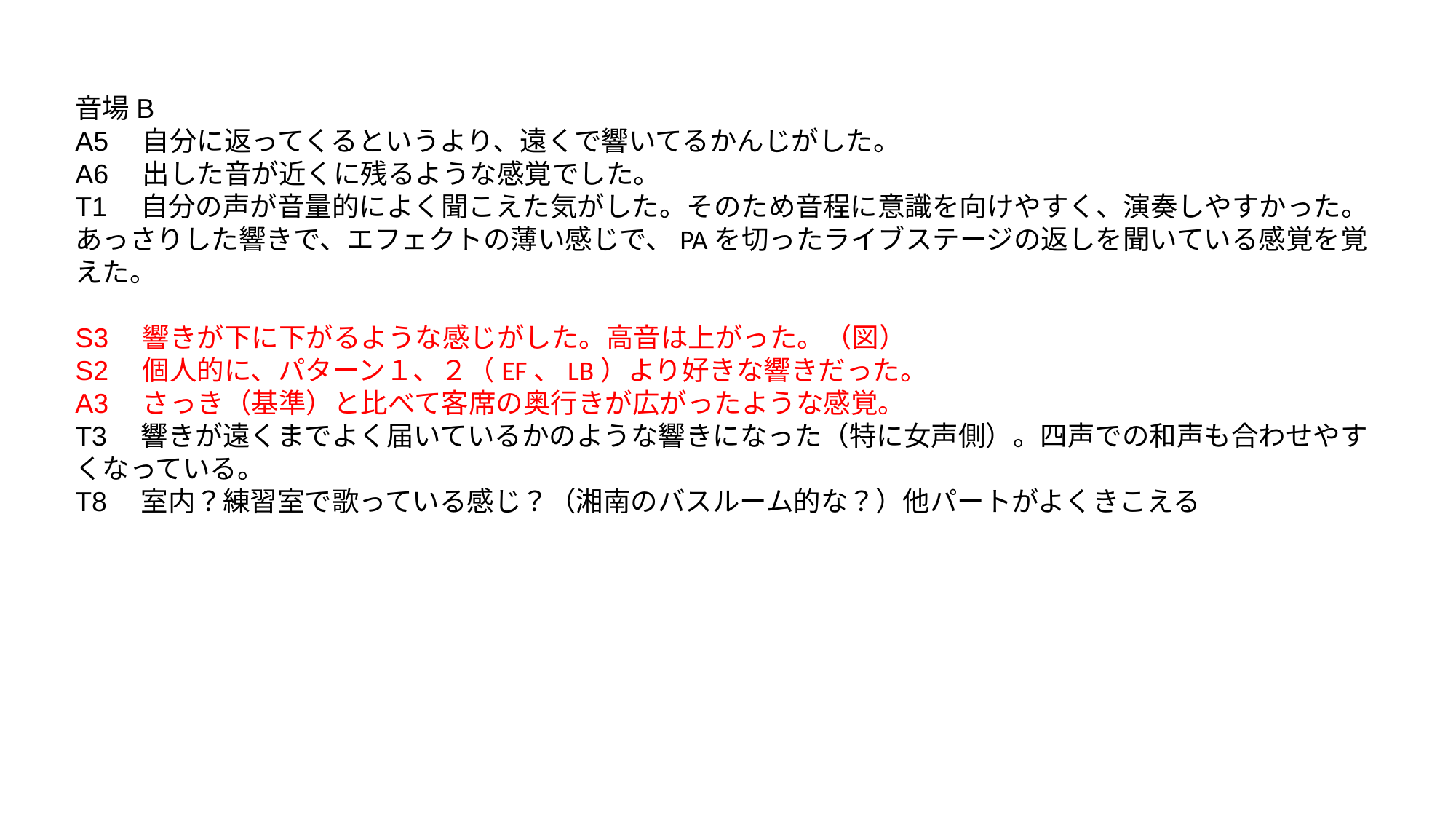

音場B
A5　自分に返ってくるというより、遠くで響いてるかんじがした。
A6　出した音が近くに残るような感覚でした。
T1　自分の声が音量的によく聞こえた気がした。そのため音程に意識を向けやすく、演奏しやすかった。あっさりした響きで、エフェクトの薄い感じで、PAを切ったライブステージの返しを聞いている感覚を覚えた。

S3　響きが下に下がるような感じがした。高音は上がった。（図）
S2　個人的に、パターン１、２（EF、LB）より好きな響きだった。
A3　さっき（基準）と比べて客席の奥行きが広がったような感覚。
T3　響きが遠くまでよく届いているかのような響きになった（特に女声側）。四声での和声も合わせやすくなっている。
T8　室内？練習室で歌っている感じ？（湘南のバスルーム的な？）他パートがよくきこえる